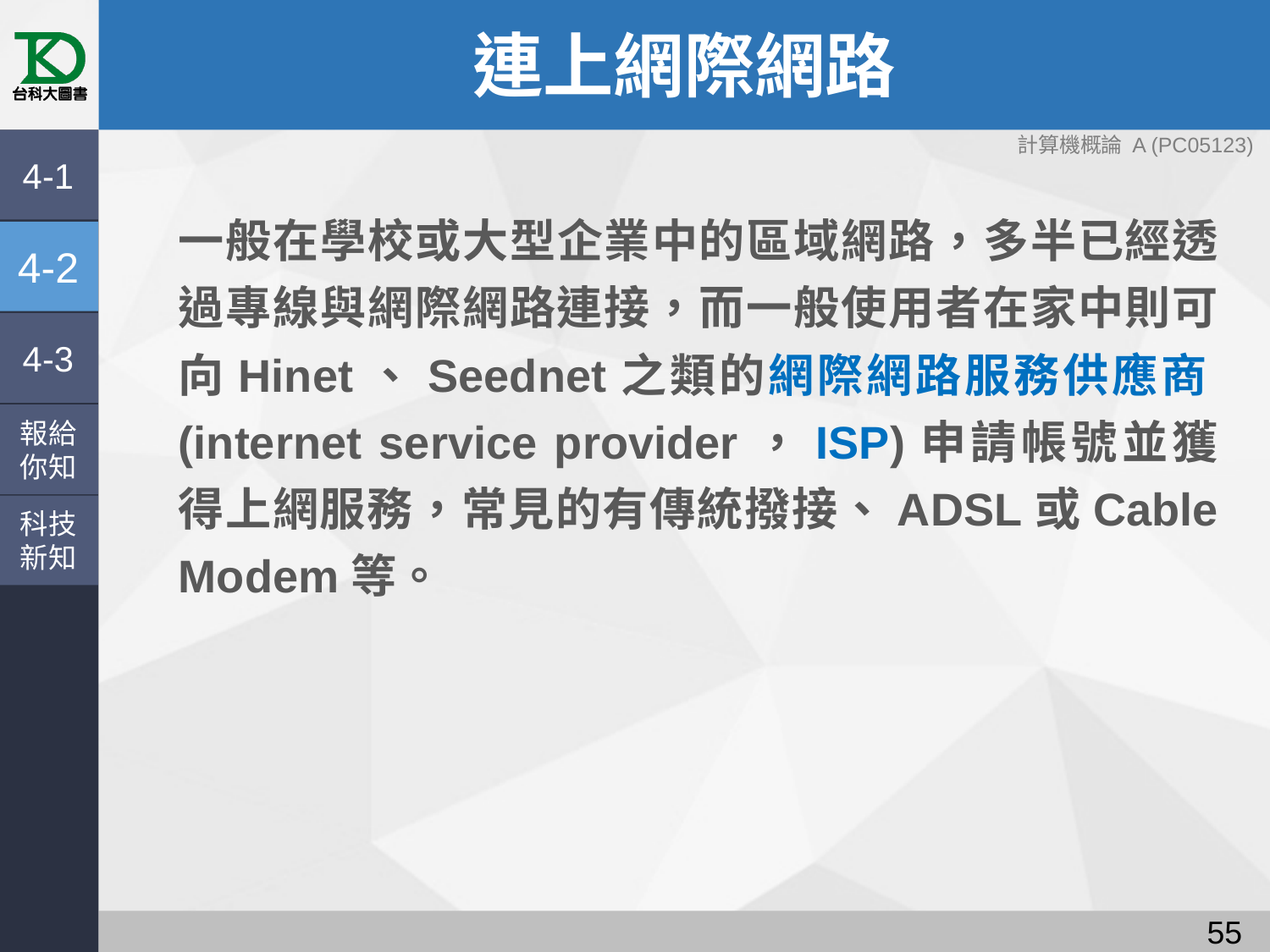

# 連上網際網路
4-1
一般在學校或大型企業中的區域網路，多半已經透過專線與網際網路連接，而一般使用者在家中則可向Hinet、Seednet之類的網際網路服務供應商(internet service provider，ISP)申請帳號並獲得上網服務，常見的有傳統撥接、ADSL或Cable Modem等。
4-2
4-3
報給
你知
科技
新知
55